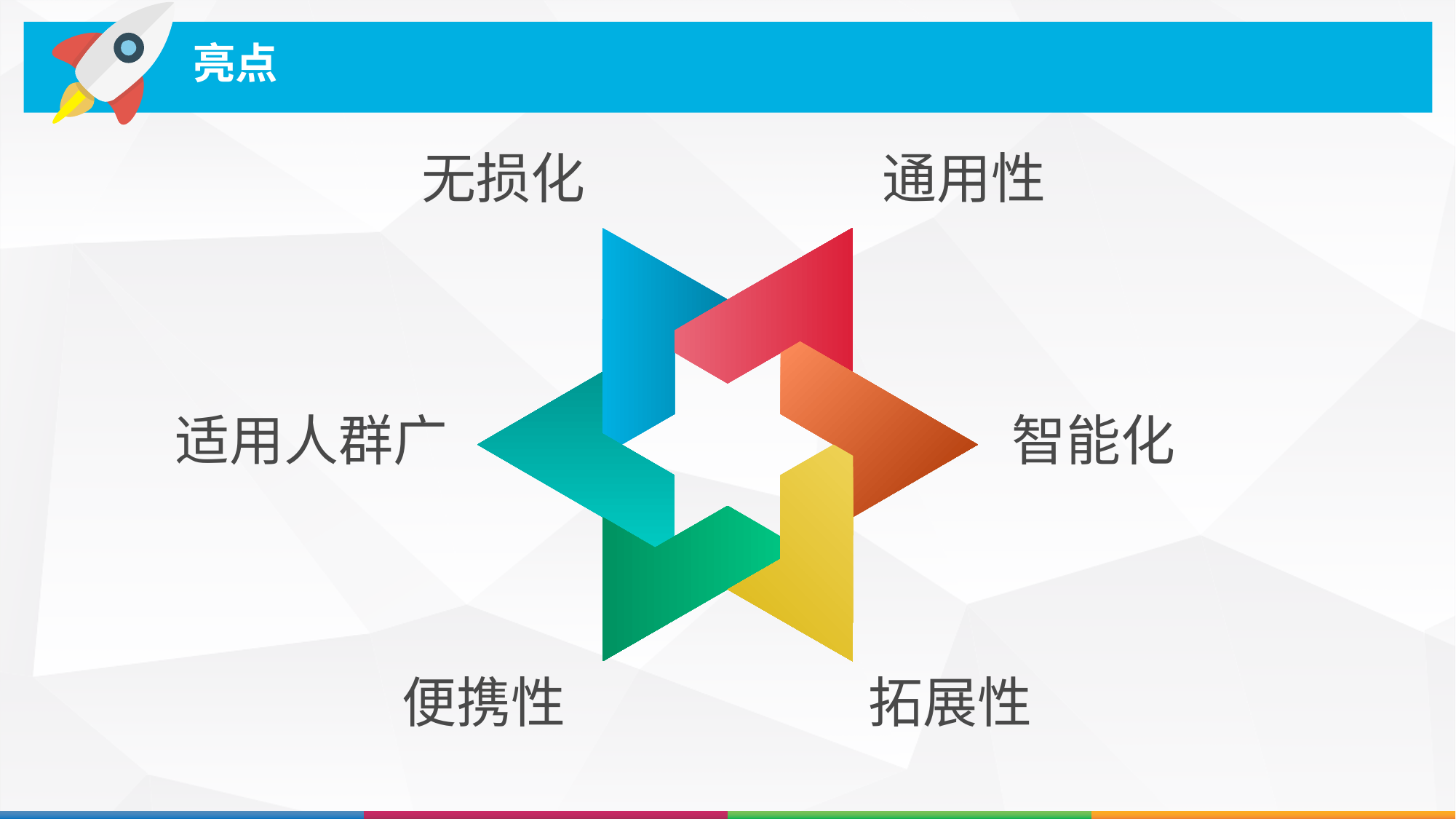

# 亮点
无损化
通用性

适用人群广
智能化

便携性
拓展性